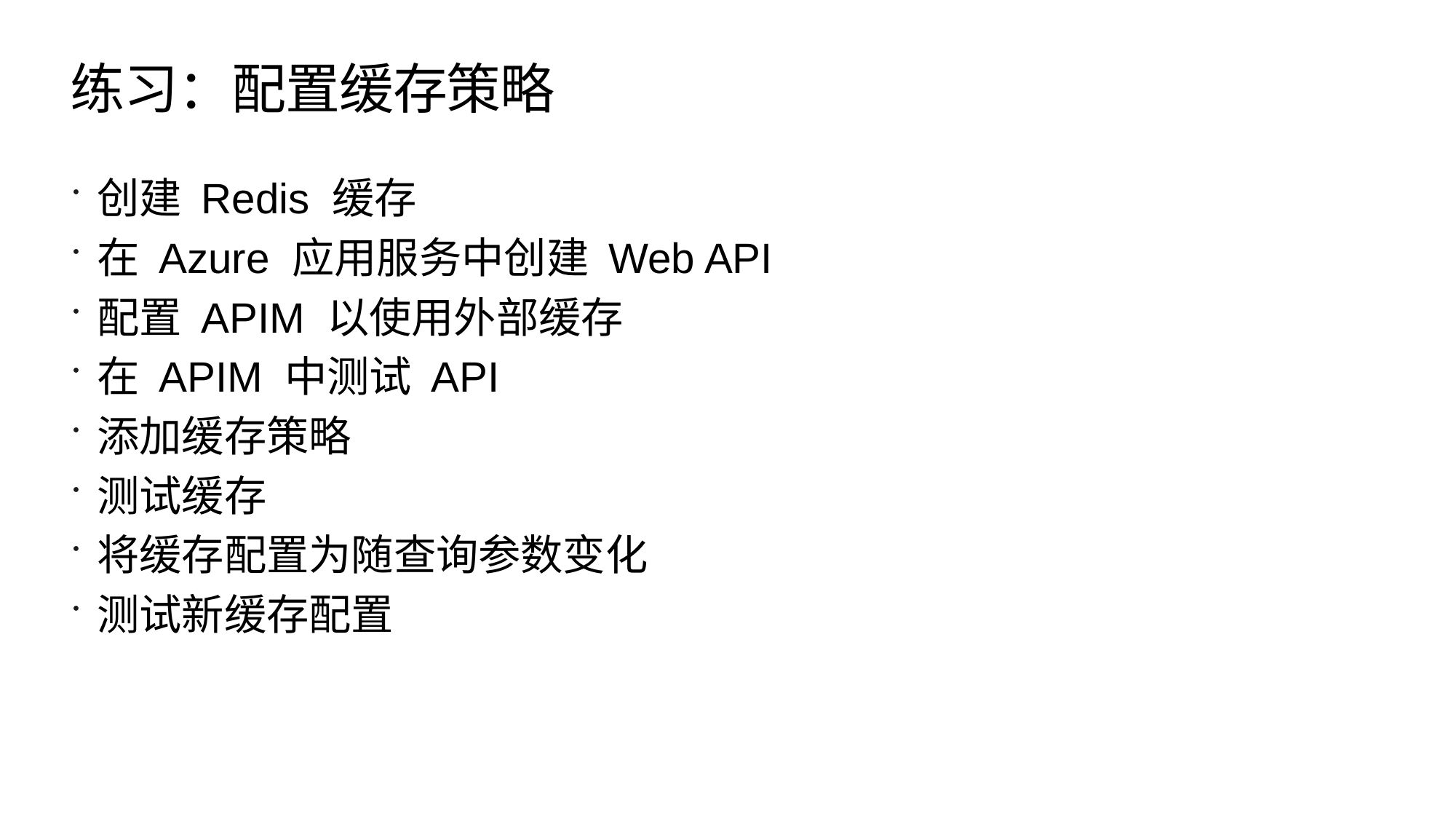

# 练习：配置缓存策略
创建 Redis 缓存
在 Azure 应用服务中创建 Web API
配置 APIM 以使用外部缓存
在 APIM 中测试 API
添加缓存策略
测试缓存
将缓存配置为随查询参数变化
测试新缓存配置